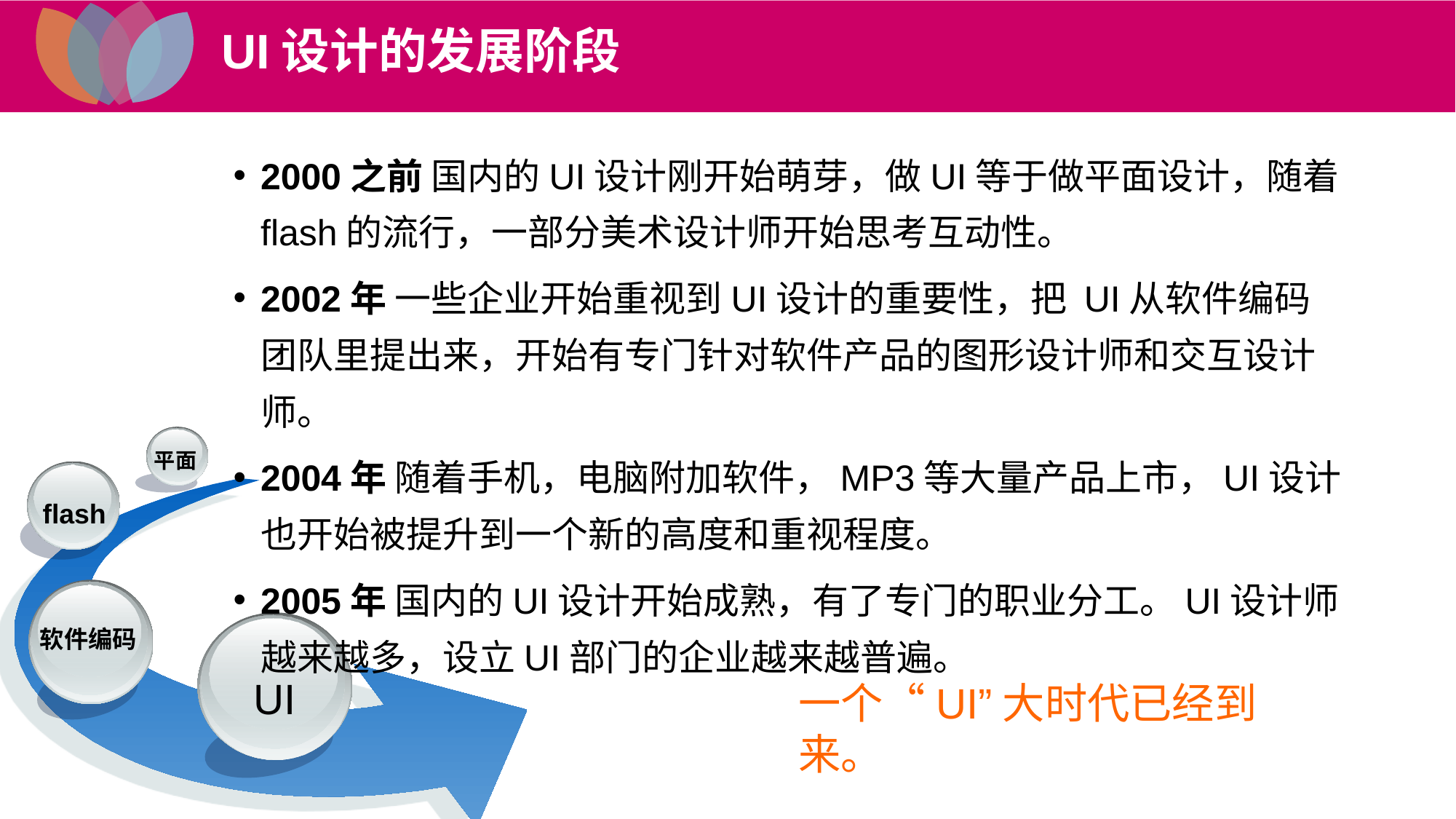

UI设计的发展阶段
2000之前 国内的UI设计刚开始萌芽，做UI等于做平面设计，随着flash的流行，一部分美术设计师开始思考互动性。
2002年 一些企业开始重视到UI设计的重要性，把 UI从软件编码团队里提出来，开始有专门针对软件产品的图形设计师和交互设计师。
2004年 随着手机，电脑附加软件，MP3等大量产品上市，UI设计也开始被提升到一个新的高度和重视程度。
2005年 国内的UI设计开始成熟，有了专门的职业分工。UI设计师越来越多，设立UI部门的企业越来越普遍。

平面

flash

软件编码

UI
一个“UI”大时代已经到来。